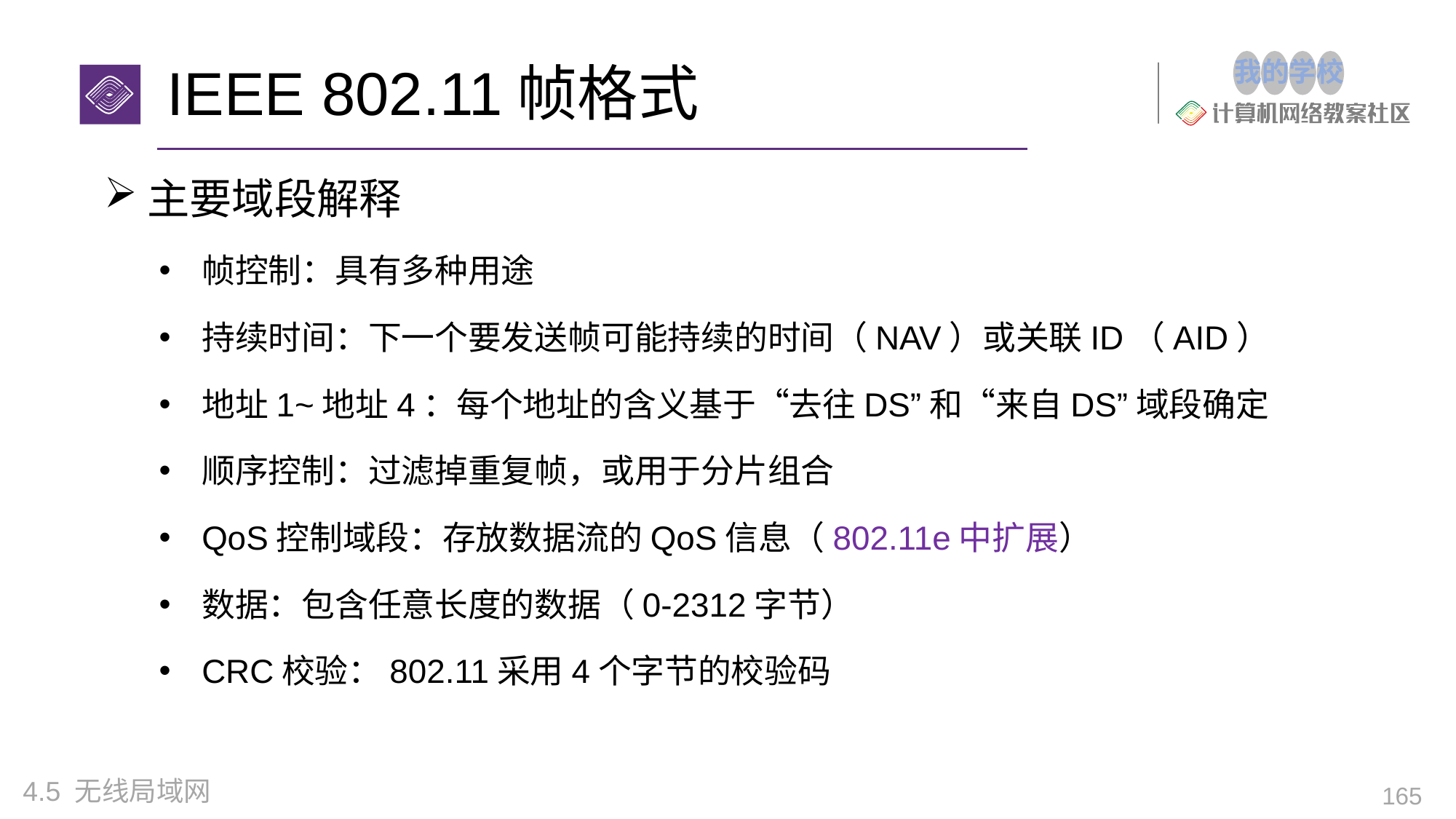

# IEEE 802.11帧格式
主要域段解释
帧控制：具有多种用途
持续时间：下一个要发送帧可能持续的时间（NAV）或关联ID（AID）
地址1~地址4：每个地址的含义基于“去往DS”和“来自DS”域段确定
顺序控制：过滤掉重复帧，或用于分片组合
QoS控制域段：存放数据流的QoS信息（802.11e中扩展）
数据：包含任意长度的数据（0-2312字节）
CRC校验：802.11采用4个字节的校验码

4.5 无线局域网
165